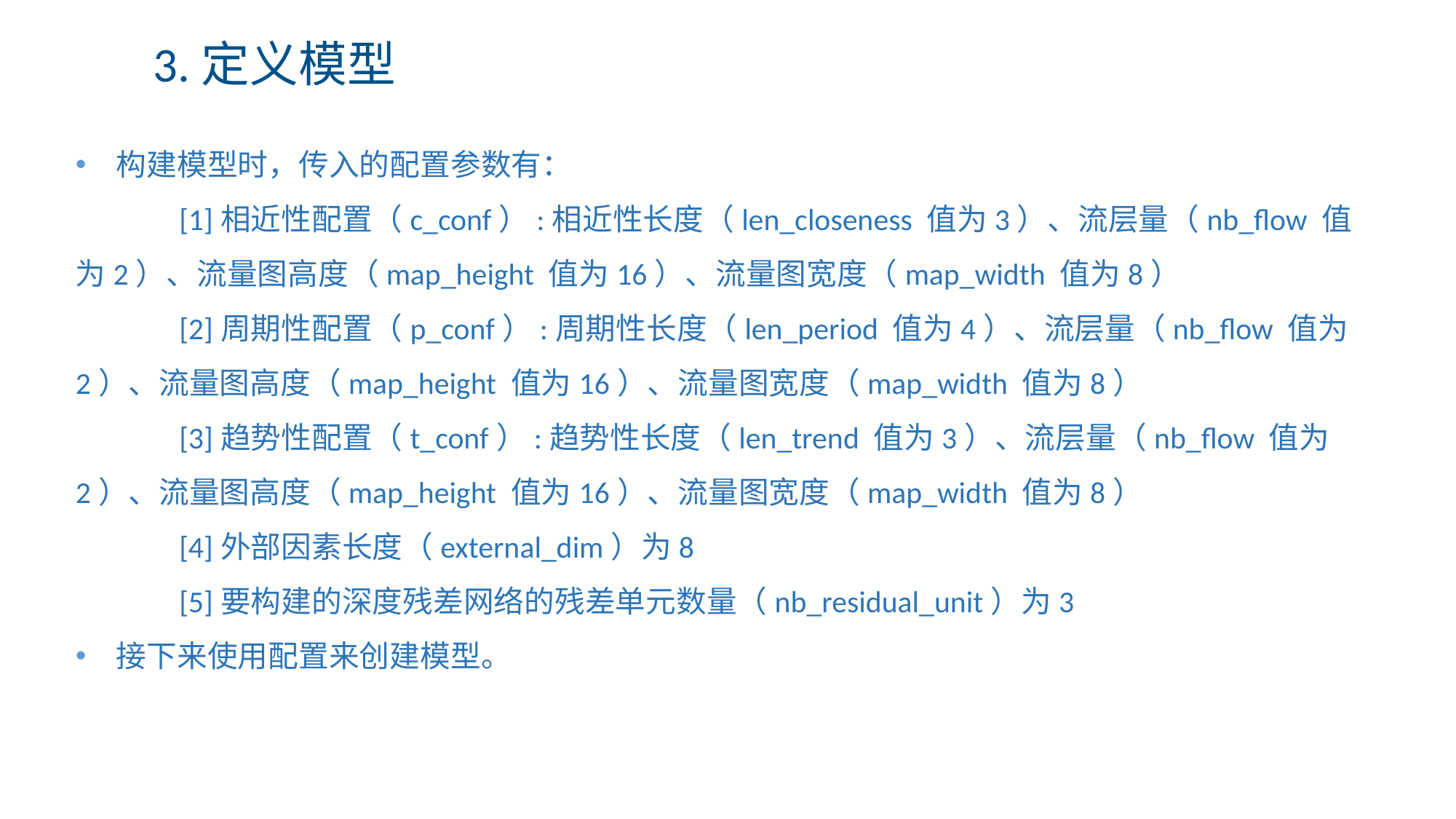

3.定义模型

构建模型时，传入的配置参数有：
               [1]相近性配置（c_conf）:相近性长度（len_closeness 值为3）、流层量（nb_flow 值为2）、流量图高度（map_height 值为16）、流量图宽度（map_width 值为8）
               [2]周期性配置（p_conf）:周期性长度（len_period 值为4）、流层量（nb_flow 值为2）、流量图高度（map_height 值为16）、流量图宽度（map_width 值为8）
               [3]趋势性配置（t_conf）:趋势性长度（len_trend 值为3）、流层量（nb_flow 值为2）、流量图高度（map_height 值为16）、流量图宽度（map_width 值为8）
               [4]外部因素长度（external_dim）为8
               [5]要构建的深度残差网络的残差单元数量（nb_residual_unit）为3
接下来使用配置来创建模型。